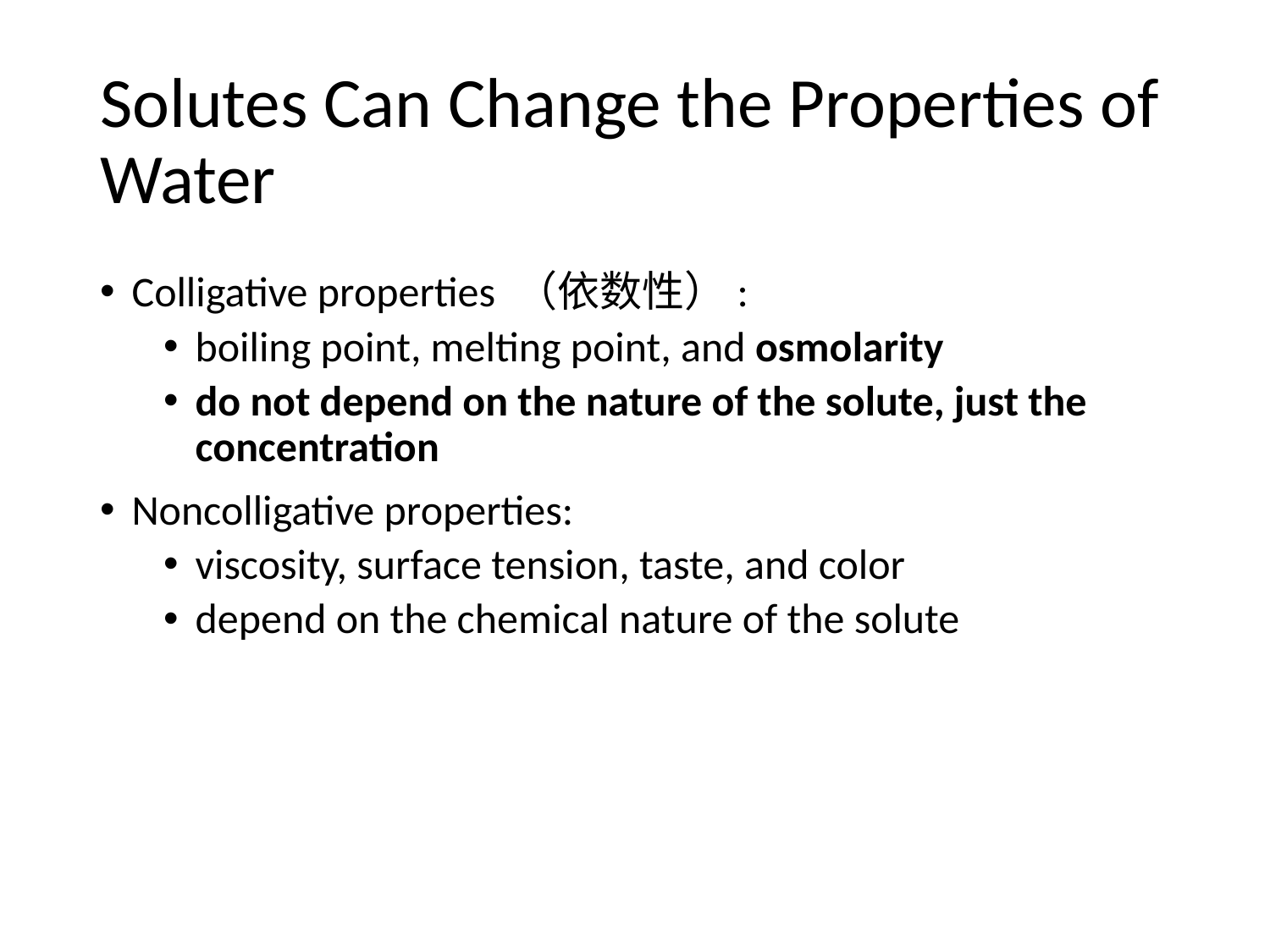

# Solutes Can Change the Properties of Water
Colligative properties （依数性）:
boiling point, melting point, and osmolarity
do not depend on the nature of the solute, just the concentration
Noncolligative properties:
viscosity, surface tension, taste, and color
depend on the chemical nature of the solute